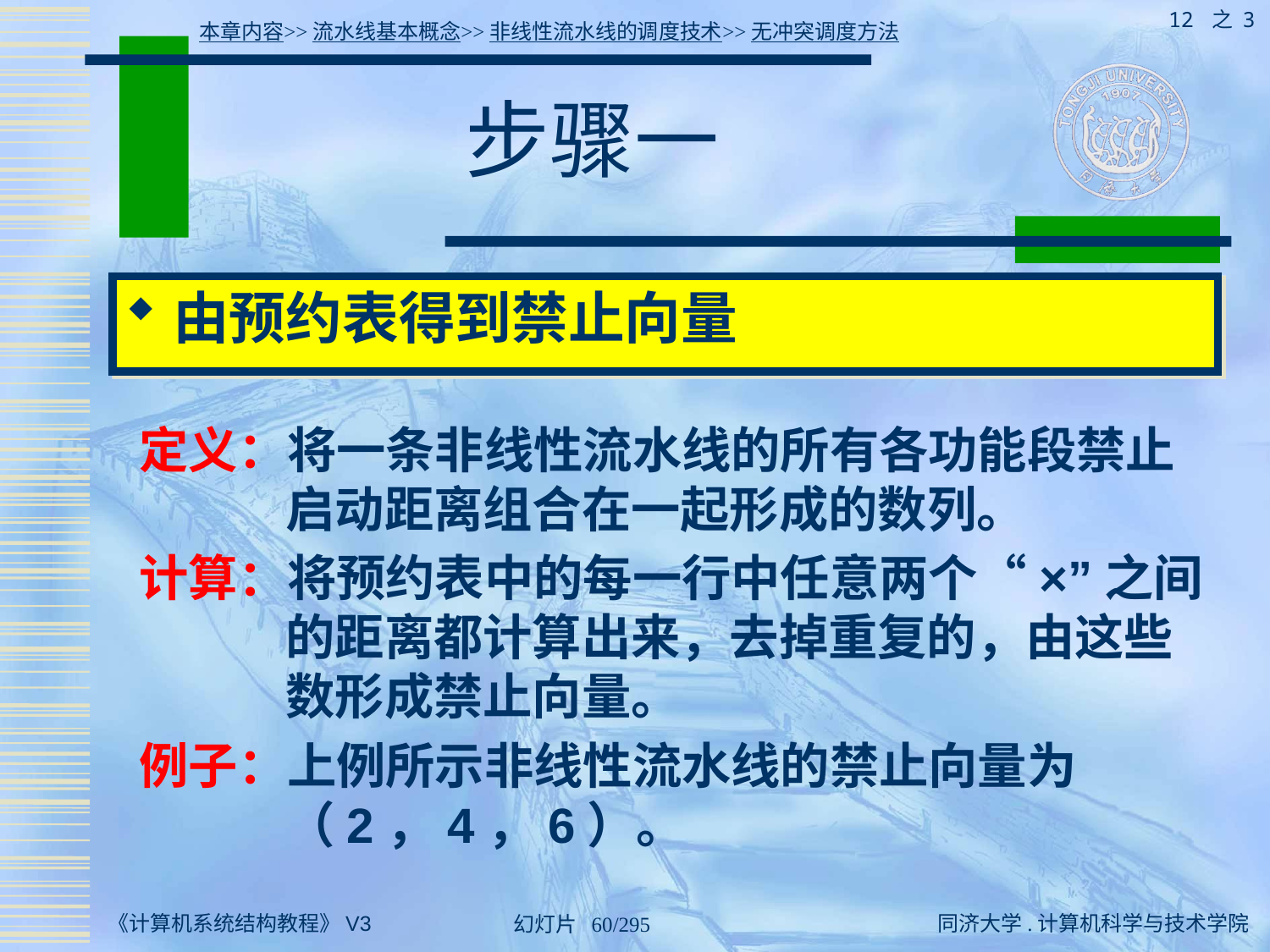

12 之 3
本章内容>>流水线基本概念>>非线性流水线的调度技术>>无冲突调度方法
# 步骤一
由预约表得到禁止向量
定义：将一条非线性流水线的所有各功能段禁止启动距离组合在一起形成的数列。
计算：将预约表中的每一行中任意两个“×”之间的距离都计算出来，去掉重复的，由这些数形成禁止向量。
例子：上例所示非线性流水线的禁止向量为（2，4，6）。